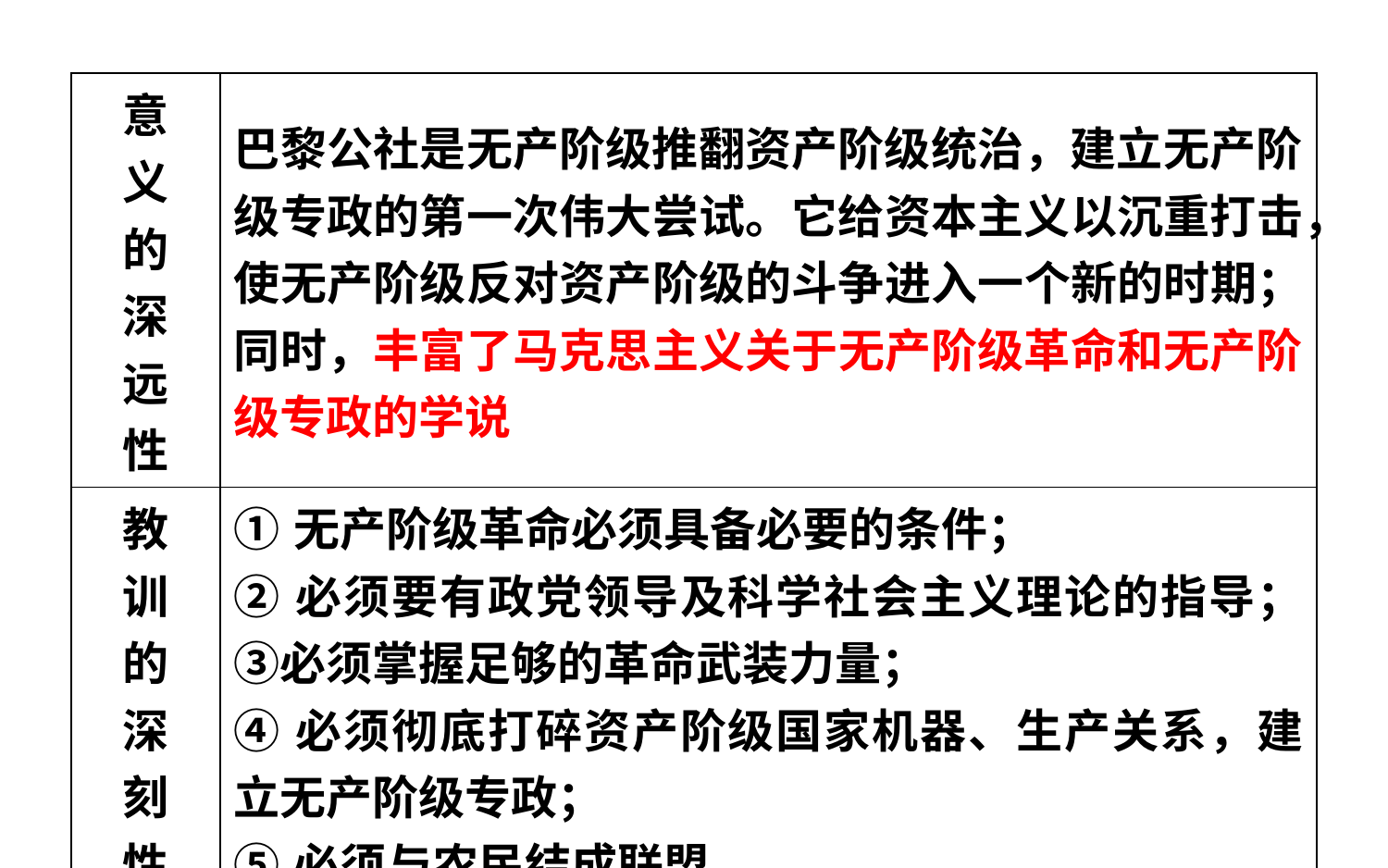

| 意 义 的 深 远 性 | 巴黎公社是无产阶级推翻资产阶级统治，建立无产阶级专政的第一次伟大尝试。它给资本主义以沉重打击，使无产阶级反对资产阶级的斗争进入一个新的时期；同时，丰富了马克思主义关于无产阶级革命和无产阶级专政的学说 |
| --- | --- |
| 教 训 的 深 刻 性 | ①无产阶级革命必须具备必要的条件； ②必须要有政党领导及科学社会主义理论的指导；③必须掌握足够的革命武装力量； ④必须彻底打碎资产阶级国家机器、生产关系，建立无产阶级专政； ⑤必须与农民结成联盟 |